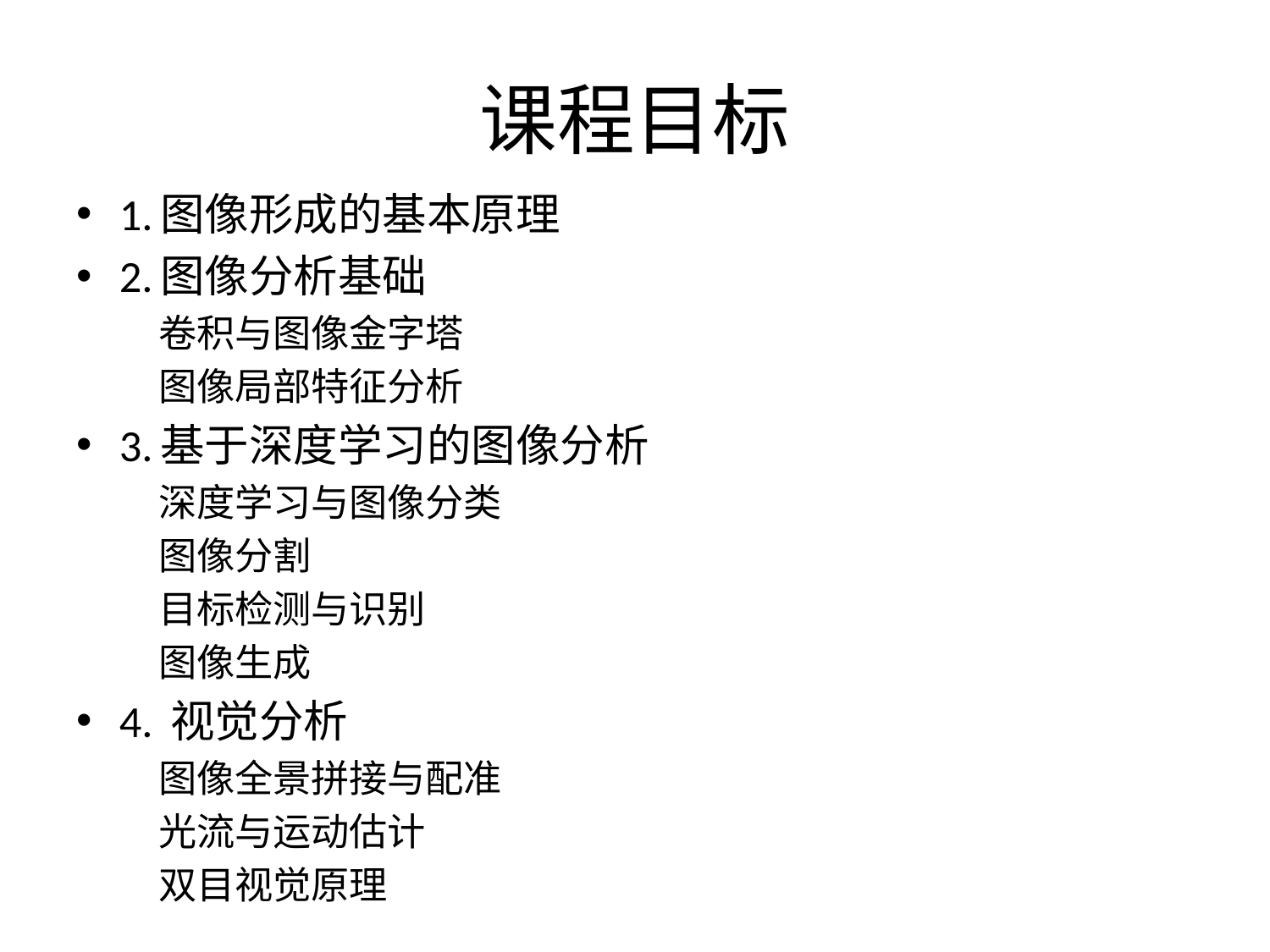

# 课程目标
1.图像形成的基本原理
2.图像分析基础
         卷积与图像金字塔
         图像局部特征分析
3.基于深度学习的图像分析
         深度学习与图像分类
         图像分割
         目标检测与识别
         图像生成
4. 视觉分析
         图像全景拼接与配准
         光流与运动估计
         双目视觉原理